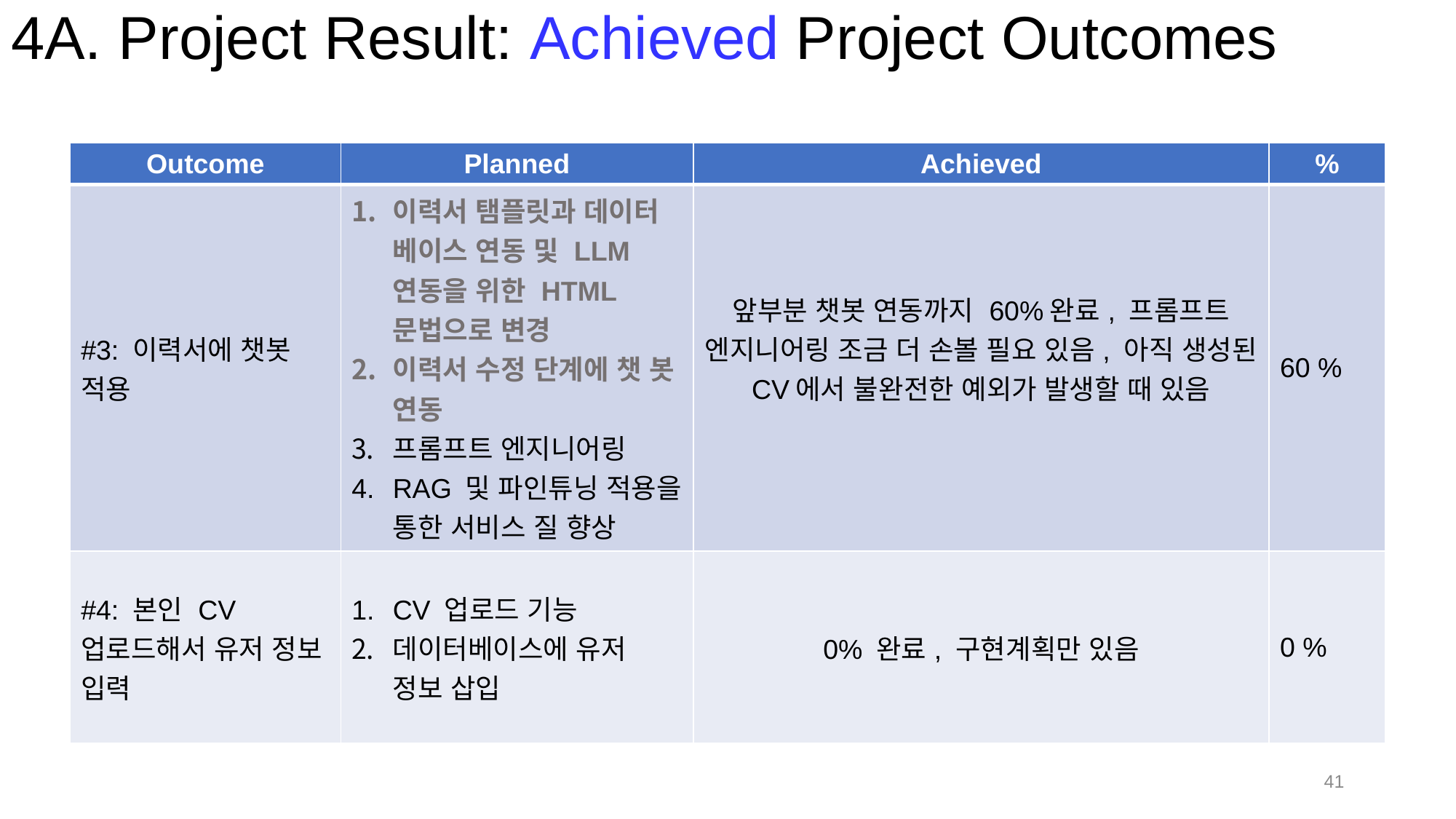

41
# 4A. Project Result: Achieved Project Outcomes
| Outcome | Planned | Achieved | % |
| --- | --- | --- | --- |
| #3: 이력서에 챗봇 적용 | 이력서 탬플릿과 데이터 베이스 연동 및 LLM 연동을 위한 HTML문법으로 변경 이력서 수정 단계에 챗 봇 연동 프롬프트 엔지니어링 RAG 및 파인튜닝 적용을 통한 서비스 질 향상 | 앞부분 챗봇 연동까지 60%완료, 프롬프트 엔지니어링 조금 더 손볼 필요 있음, 아직 생성된 CV에서 불완전한 예외가 발생할 때 있음 | 60 % |
| #4: 본인 CV 업로드해서 유저 정보 입력 | CV 업로드 기능 데이터베이스에 유저 정보 삽입 | 0% 완료, 구현계획만 있음 | 0 % |